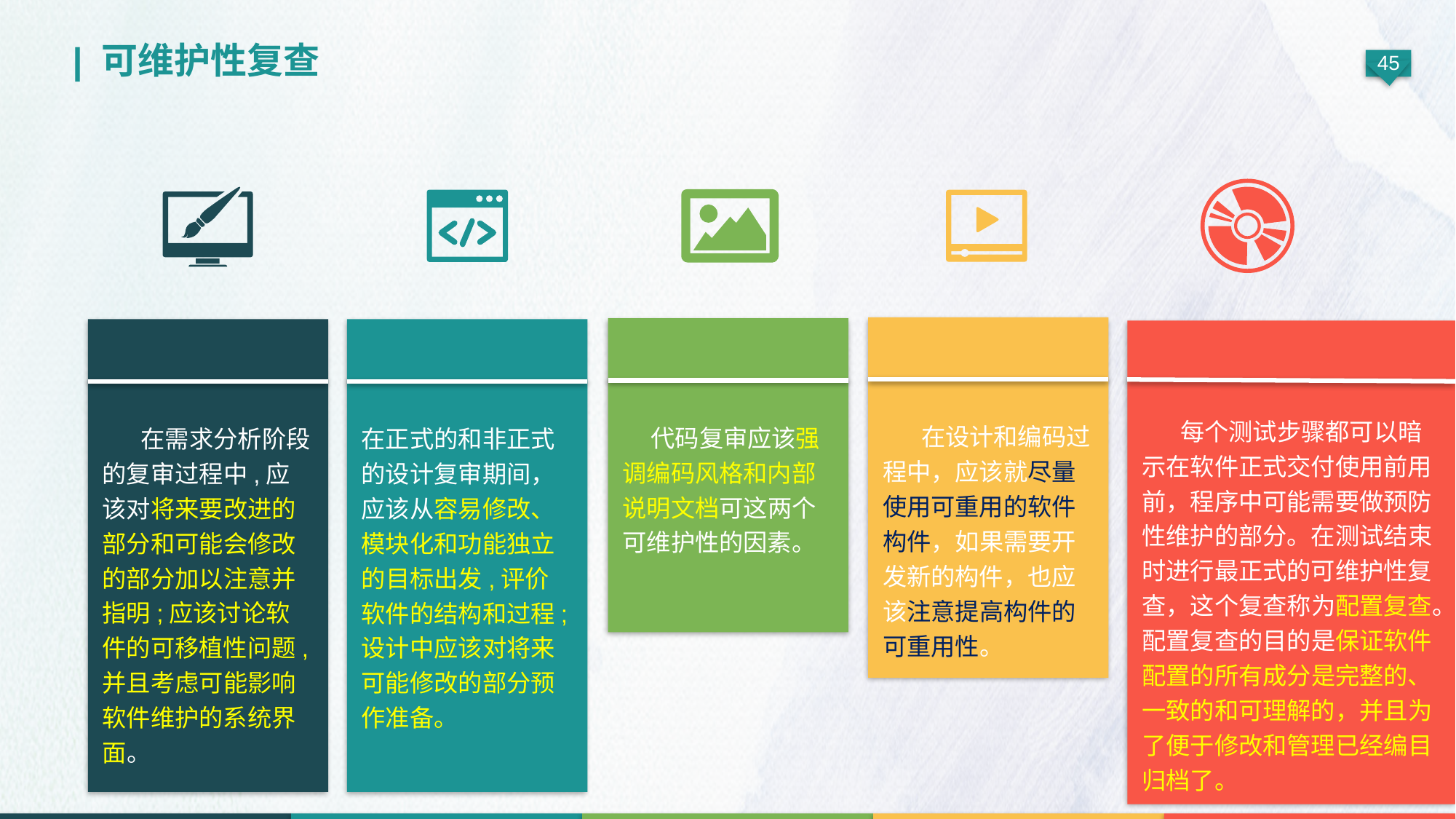

| 可维护性复查

      每个测试步骤都可以暗示在软件正式交付使用前用前，程序中可能需要做预防性维护的部分。在测试结束时进行最正式的可维护性复查，这个复查称为配置复查。配置复查的目的是保证软件配置的所有成分是完整的、一致的和可理解的，并且为了便于修改和管理已经编目归档了。
      在设计和编码过程中，应该就尽量使用可重用的软件构件，如果需要开发新的构件，也应该注意提高构件的可重用性。
      代码复审应该强调编码风格和内部说明文档可这两个可维护性的因素。
      在需求分析阶段的复审过程中,应该对将来要改进的部分和可能会修改的部分加以注意并指明;应该讨论软件的可移植性问题,并且考虑可能影响软件维护的系统界面。
在正式的和非正式的设计复审期间，应该从容易修改、模块化和功能独立的目标出发,评价软件的结构和过程;设计中应该对将来可能修改的部分预作准备。